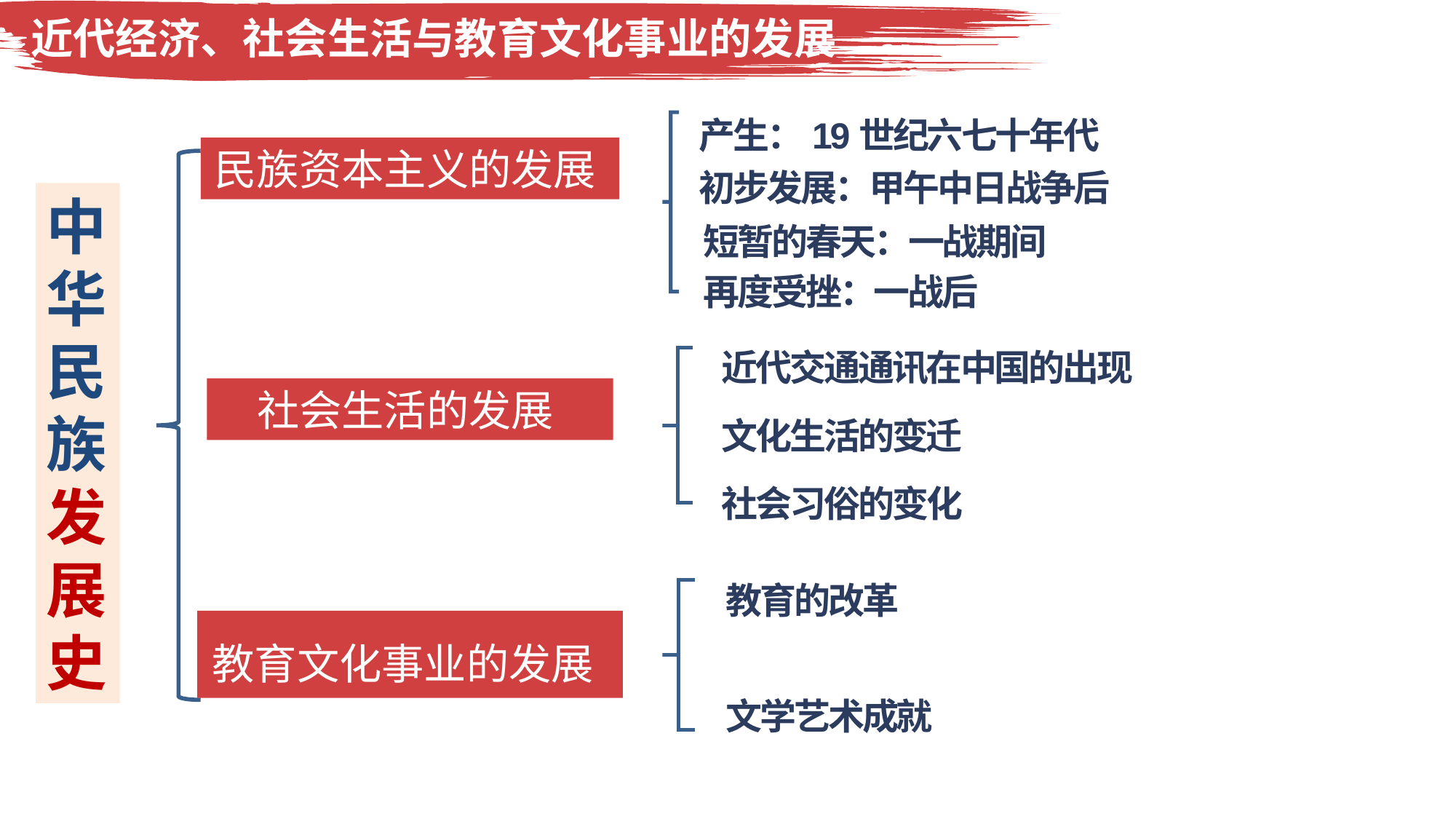

近代经济、社会生活与教育文化事业的发展
产生：19世纪六七十年代

民族资本主义的发展
初步发展：甲午中日战争后

中华民族 发展史
短暂的春天：一战期间
再度受挫：一战后
近代交通通讯在中国的出现

社会生活的发展
文化生活的变迁
社会习俗的变化
教育的改革

教育文化事业的发展
文学艺术成就